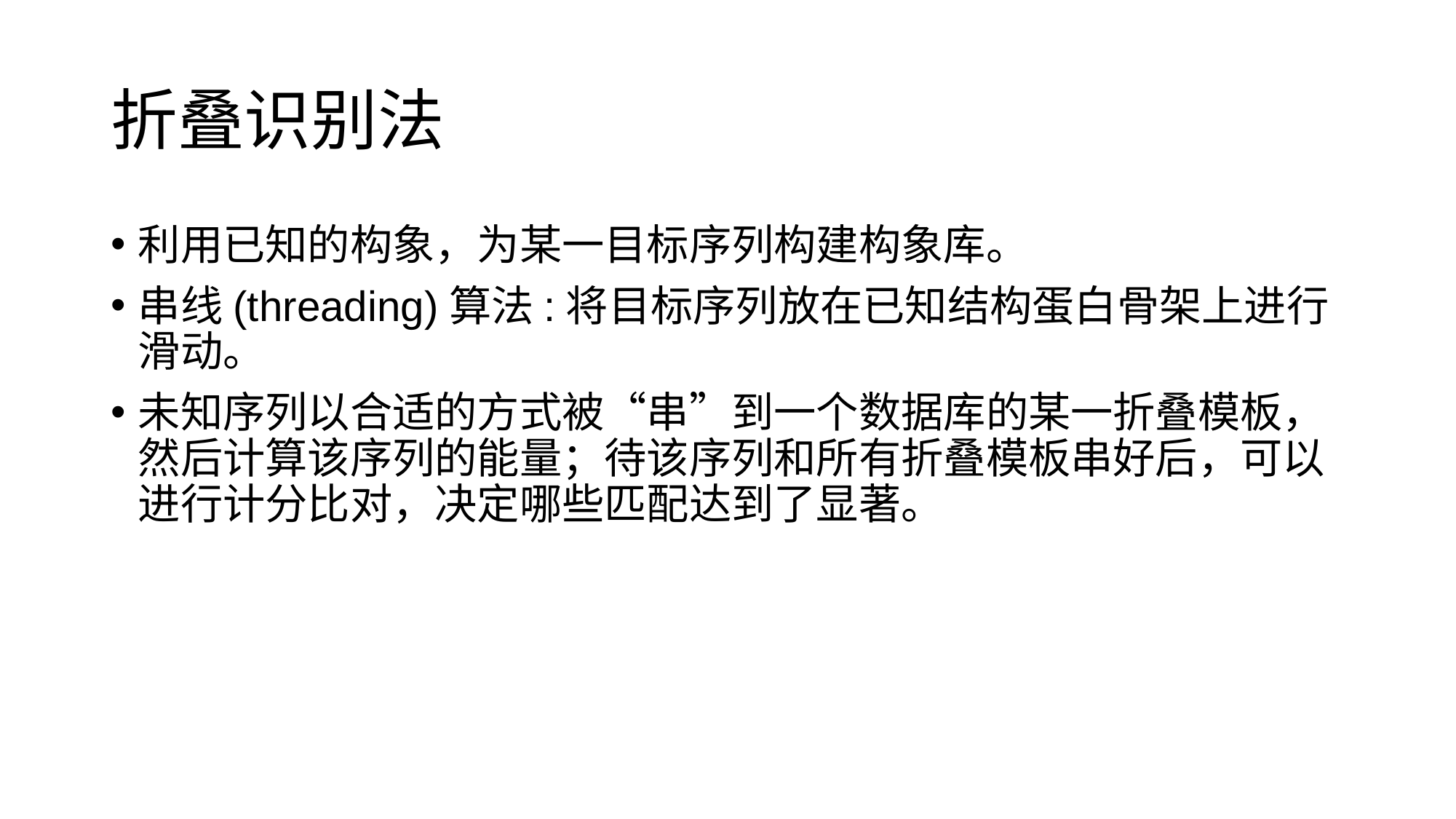

# 折叠识别法
利用已知的构象，为某一目标序列构建构象库。
串线(threading)算法:将目标序列放在已知结构蛋白骨架上进行滑动。
未知序列以合适的方式被“串”到一个数据库的某一折叠模板，然后计算该序列的能量；待该序列和所有折叠模板串好后，可以进行计分比对，决定哪些匹配达到了显著。